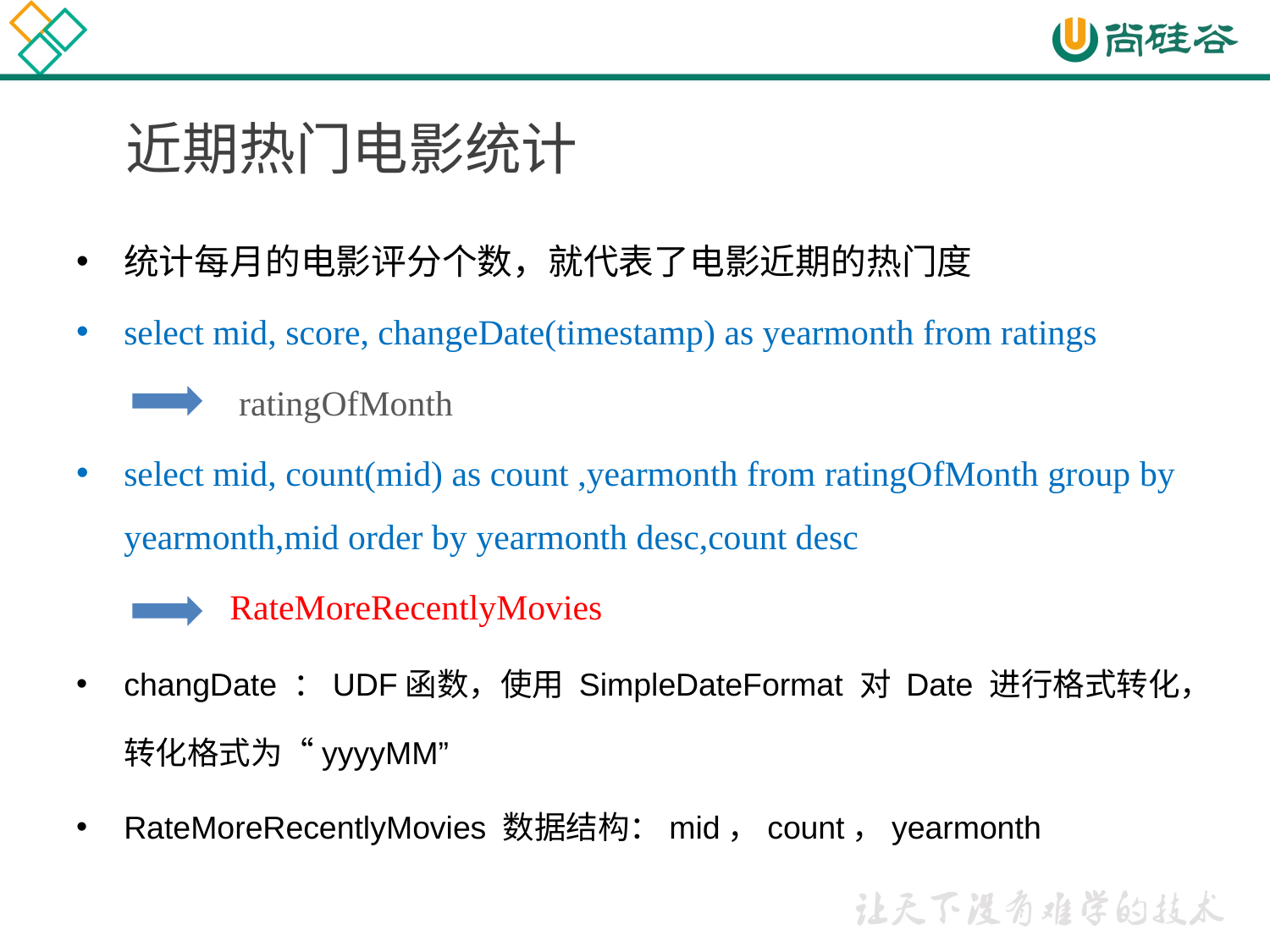

# 近期热门电影统计
统计每月的电影评分个数，就代表了电影近期的热门度
select mid, score, changeDate(timestamp) as yearmonth from ratings
	    ratingOfMonth
select mid, count(mid) as count ,yearmonth from ratingOfMonth group by yearmonth,mid order by yearmonth desc,count desc
	   RateMoreRecentlyMovies
changDate ：UDF函数，使用 SimpleDateFormat 对 Date 进行格式转化，转化格式为“yyyyMM”
RateMoreRecentlyMovies 数据结构：mid，count，yearmonth